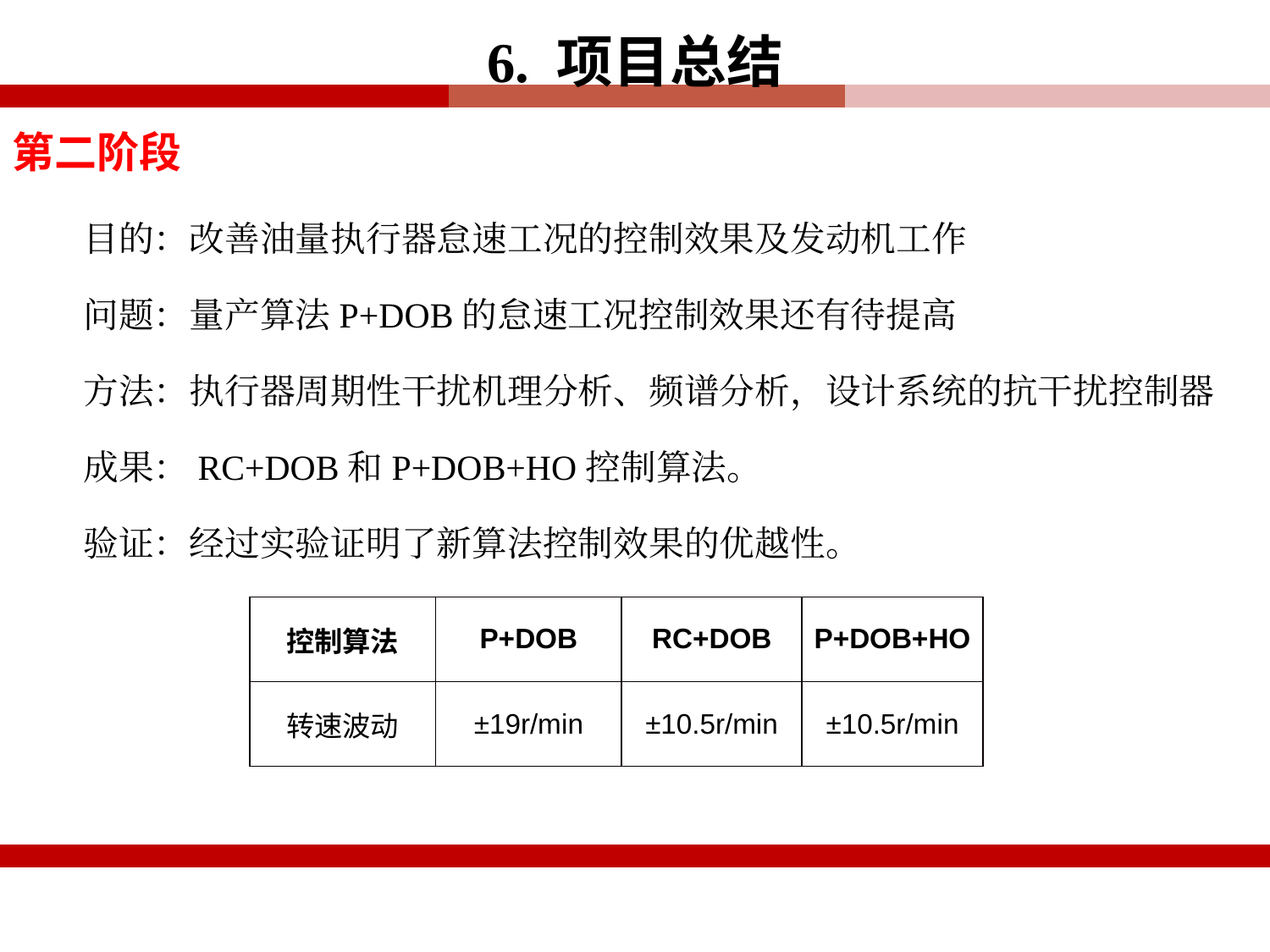

6. 项目总结
第二阶段
       目的：改善油量执行器怠速工况的控制效果及发动机工作
       问题：量产算法P+DOB的怠速工况控制效果还有待提高
       方法：执行器周期性干扰机理分析、频谱分析，设计系统的抗干扰控制器
       成果：RC+DOB和P+DOB+HO控制算法。
       验证：经过实验证明了新算法控制效果的优越性。
| 控制算法 | P+DOB | RC+DOB | P+DOB+HO |
| --- | --- | --- | --- |
| 转速波动 | ±19r/min | ±10.5r/min | ±10.5r/min |